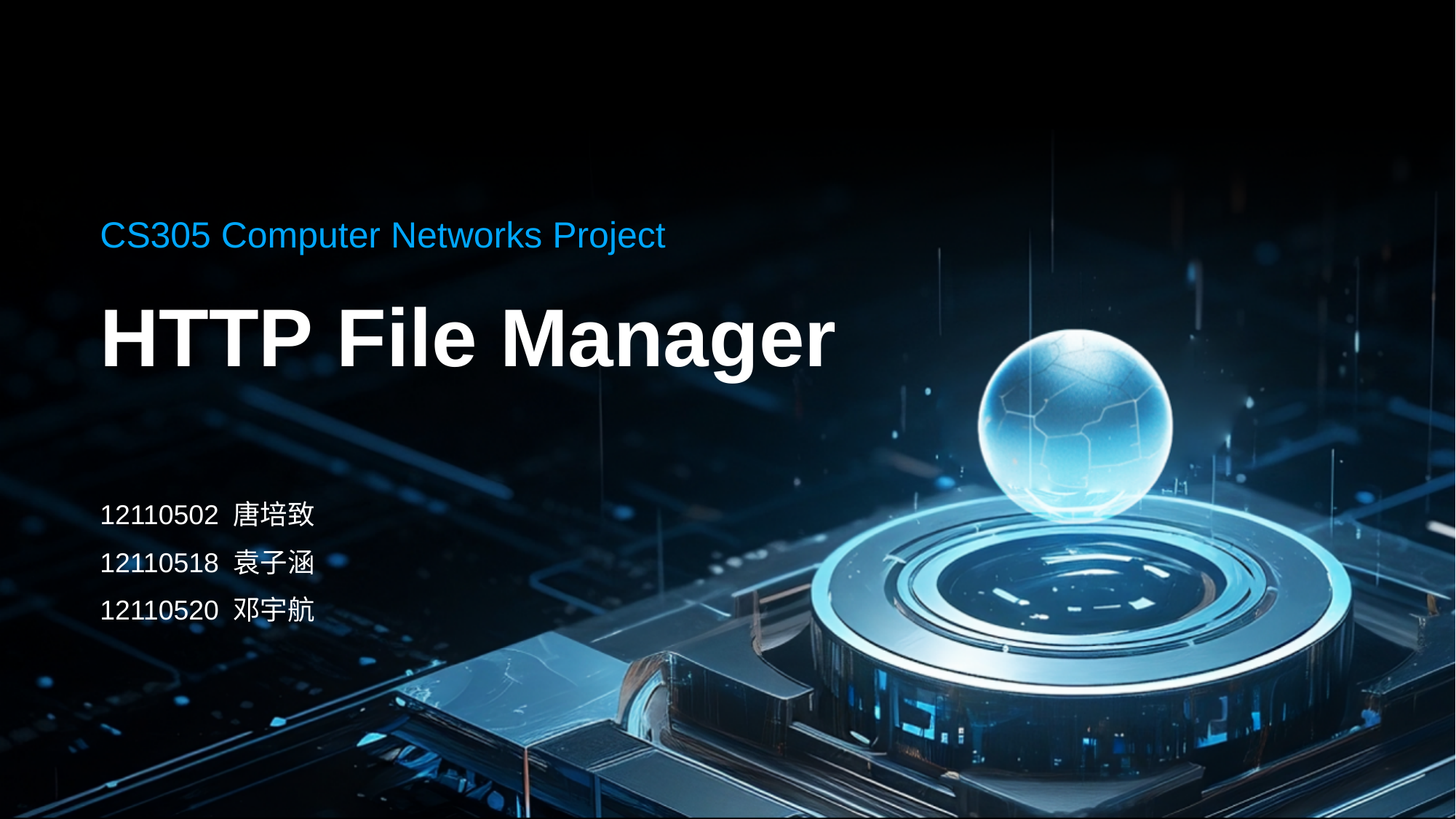

CS305 Computer Networks Project
# HTTP File Manager
12110502 唐培致
12110518 袁子涵
12110520 邓宇航